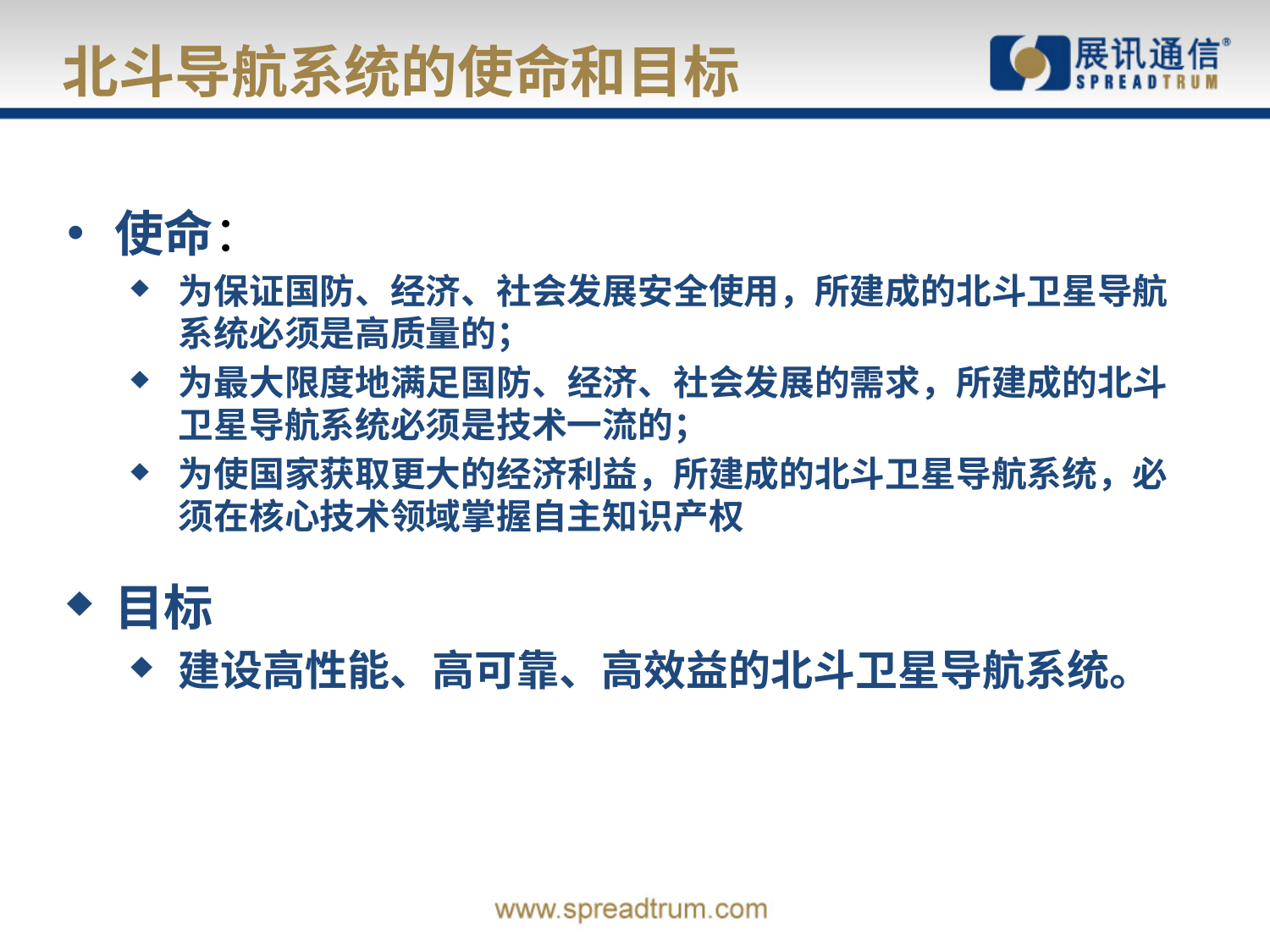

# 北斗导航系统的使命和目标
使命：
为保证国防、经济、社会发展安全使用，所建成的北斗卫星导航系统必须是高质量的；
为最大限度地满足国防、经济、社会发展的需求，所建成的北斗卫星导航系统必须是技术一流的；
为使国家获取更大的经济利益，所建成的北斗卫星导航系统，必须在核心技术领域掌握自主知识产权
目标
建设高性能、高可靠、高效益的北斗卫星导航系统。